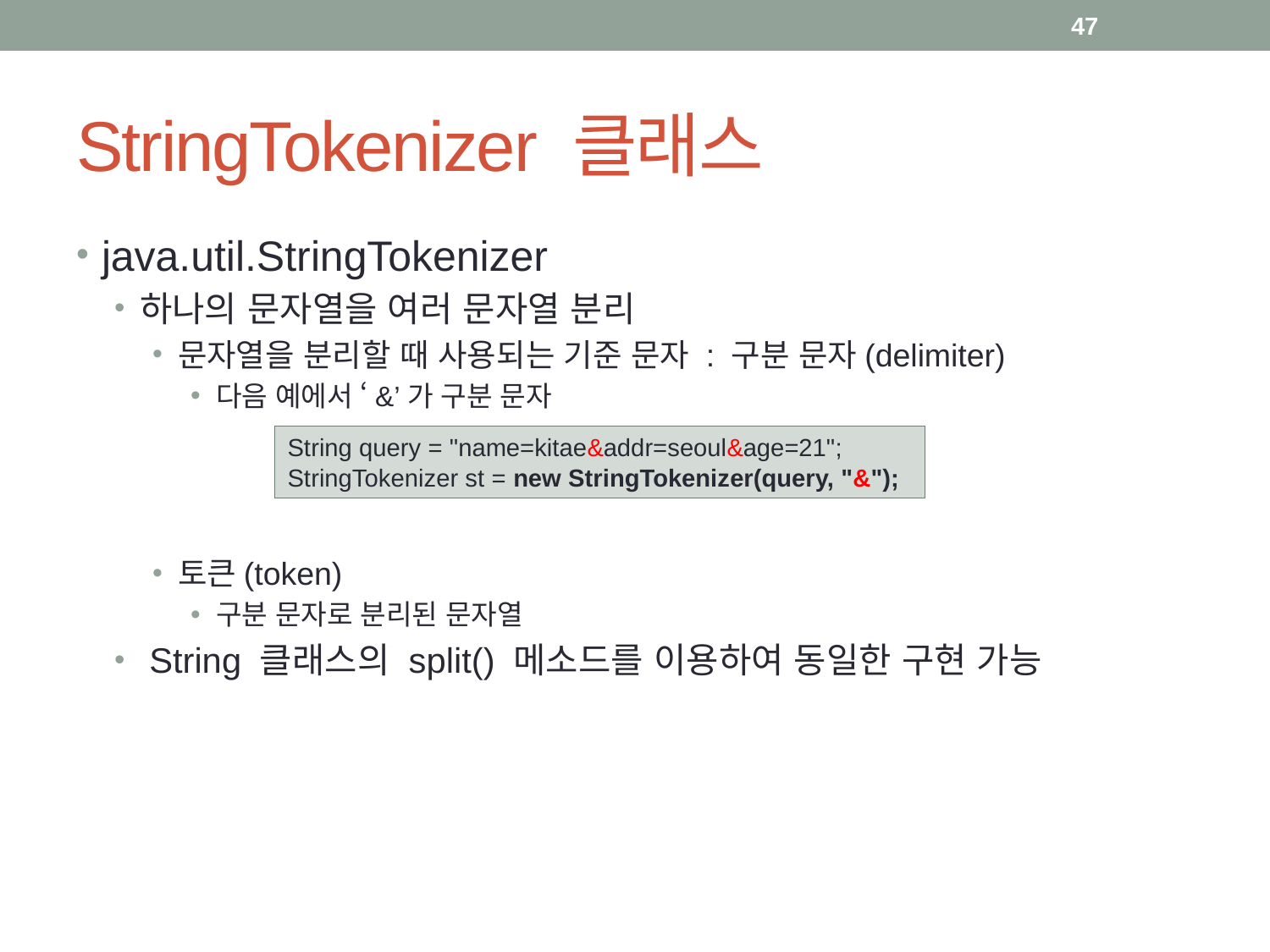

47
# StringTokenizer 클래스
java.util.StringTokenizer
하나의 문자열을 여러 문자열 분리
문자열을 분리할 때 사용되는 기준 문자 : 구분 문자(delimiter)
다음 예에서 ‘&’가 구분 문자

토큰(token)
구분 문자로 분리된 문자열
 String 클래스의 split() 메소드를 이용하여 동일한 구현 가능

String query = "name=kitae&addr=seoul&age=21";
StringTokenizer st = new StringTokenizer(query, "&");